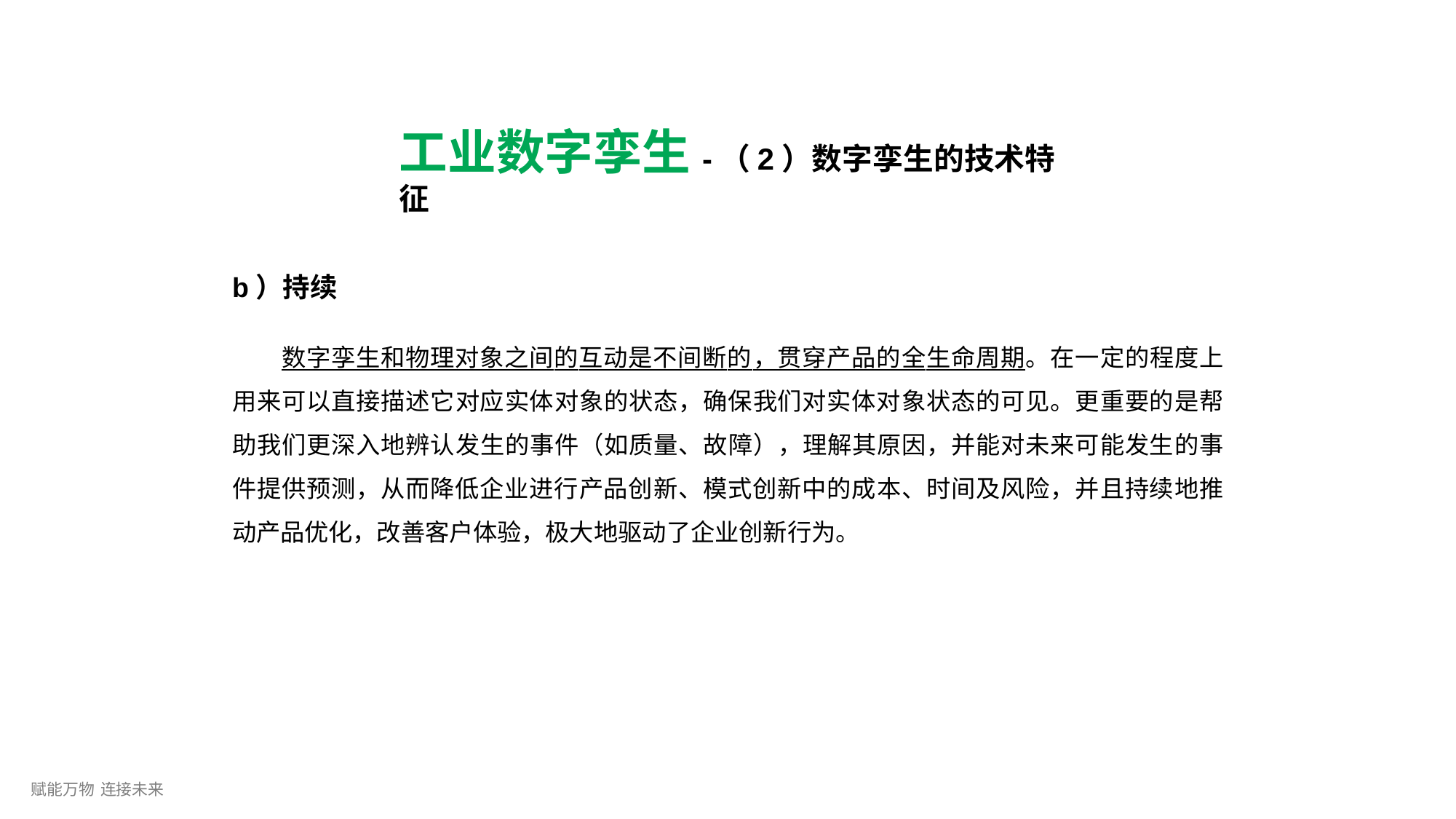

# 工业数字孪生-（2）数字孪生的技术特征
b）持续
数字孪生和物理对象之间的互动是不间断的，贯穿产品的全生命周期。在一定的程度上 用来可以直接描述它对应实体对象的状态，确保我们对实体对象状态的可见。更重要的是帮 助我们更深入地辨认发生的事件（如质量、故障），理解其原因，并能对未来可能发生的事 件提供预测，从而降低企业进行产品创新、模式创新中的成本、时间及风险，并且持续地推 动产品优化，改善客户体验，极大地驱动了企业创新行为。
赋能万物 连接未来